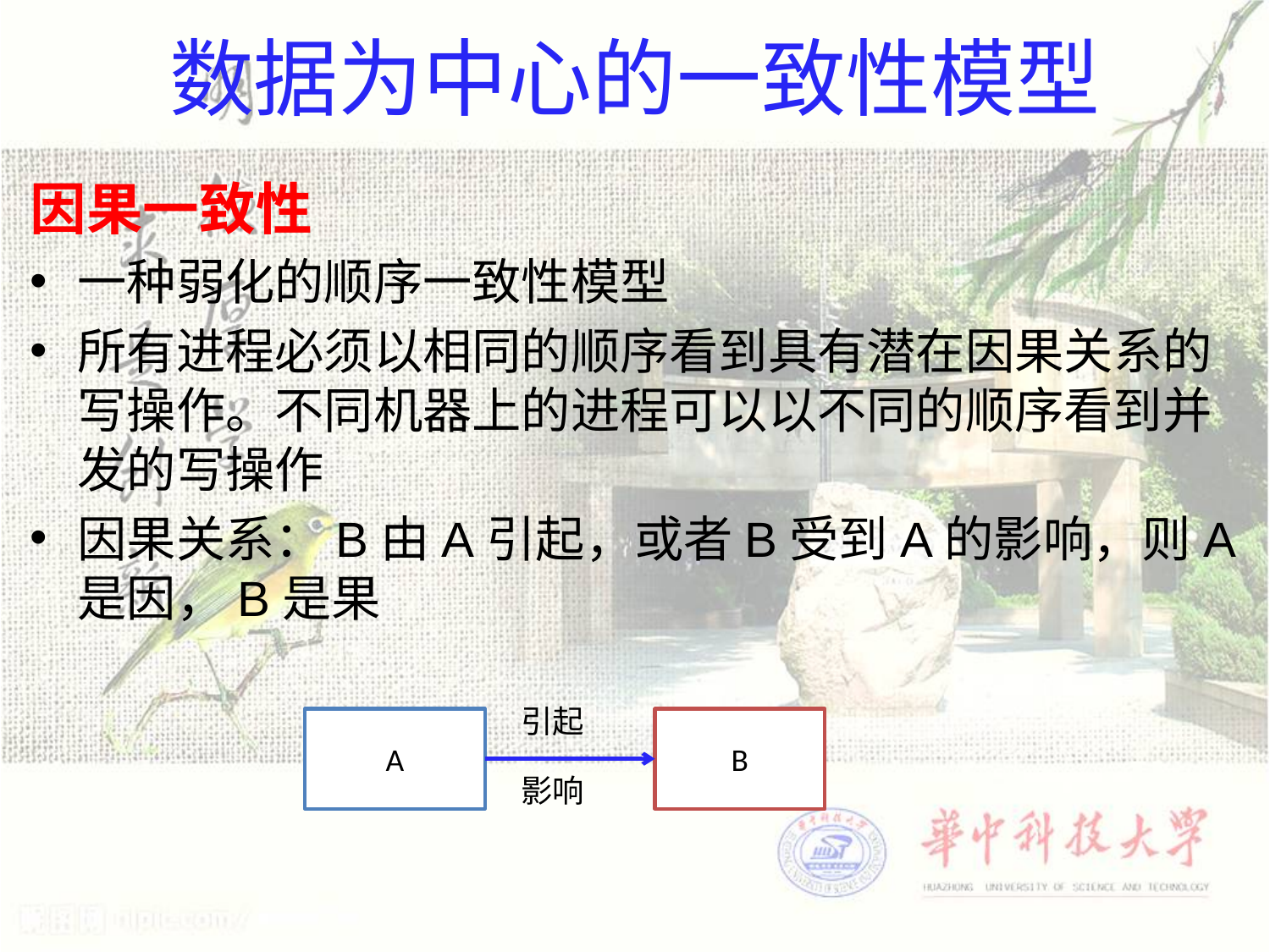

# 数据为中心的一致性模型
因果一致性
一种弱化的顺序一致性模型
所有进程必须以相同的顺序看到具有潜在因果关系的写操作。不同机器上的进程可以以不同的顺序看到并发的写操作
因果关系：B由A引起，或者B受到A的影响，则A是因，B是果
引起
A
B
影响